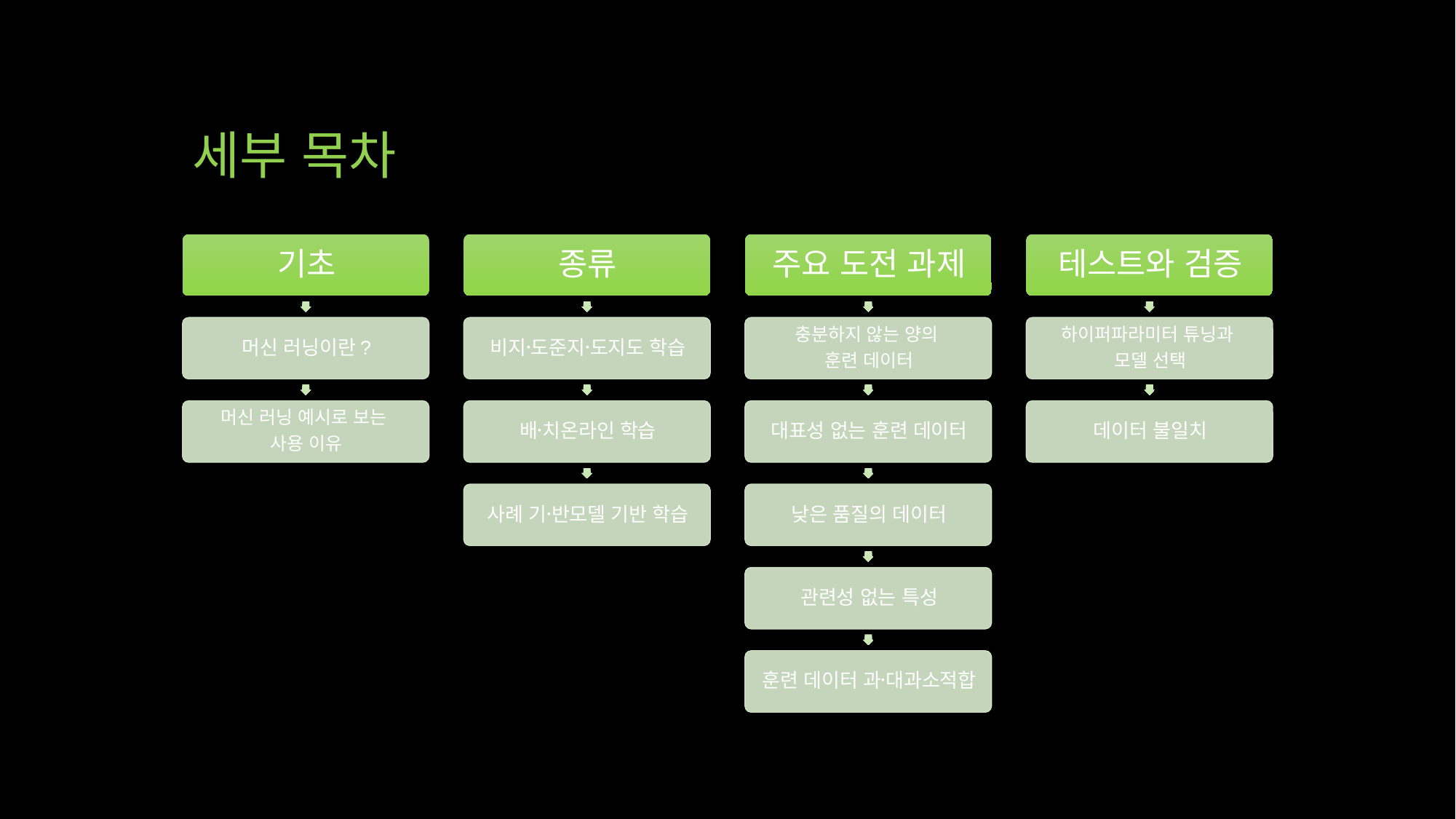

# 세부 목차
기초
머신 러닝이란?
머신 러닝 예시로 보는
사용 이유
종류
비지도〮준지도〮지도 학습
배치〮온라인 학습
사례 기반〮모델 기반 학습
주요 도전 과제
충분하지 않는 양의
훈련 데이터
대표성 없는 훈련 데이터
낮은 품질의 데이터
관련성 없는 특성
훈련 데이터 과대〮과소적합
테스트와 검증
하이퍼파라미터 튜닝과
모델 선택
데이터 불일치